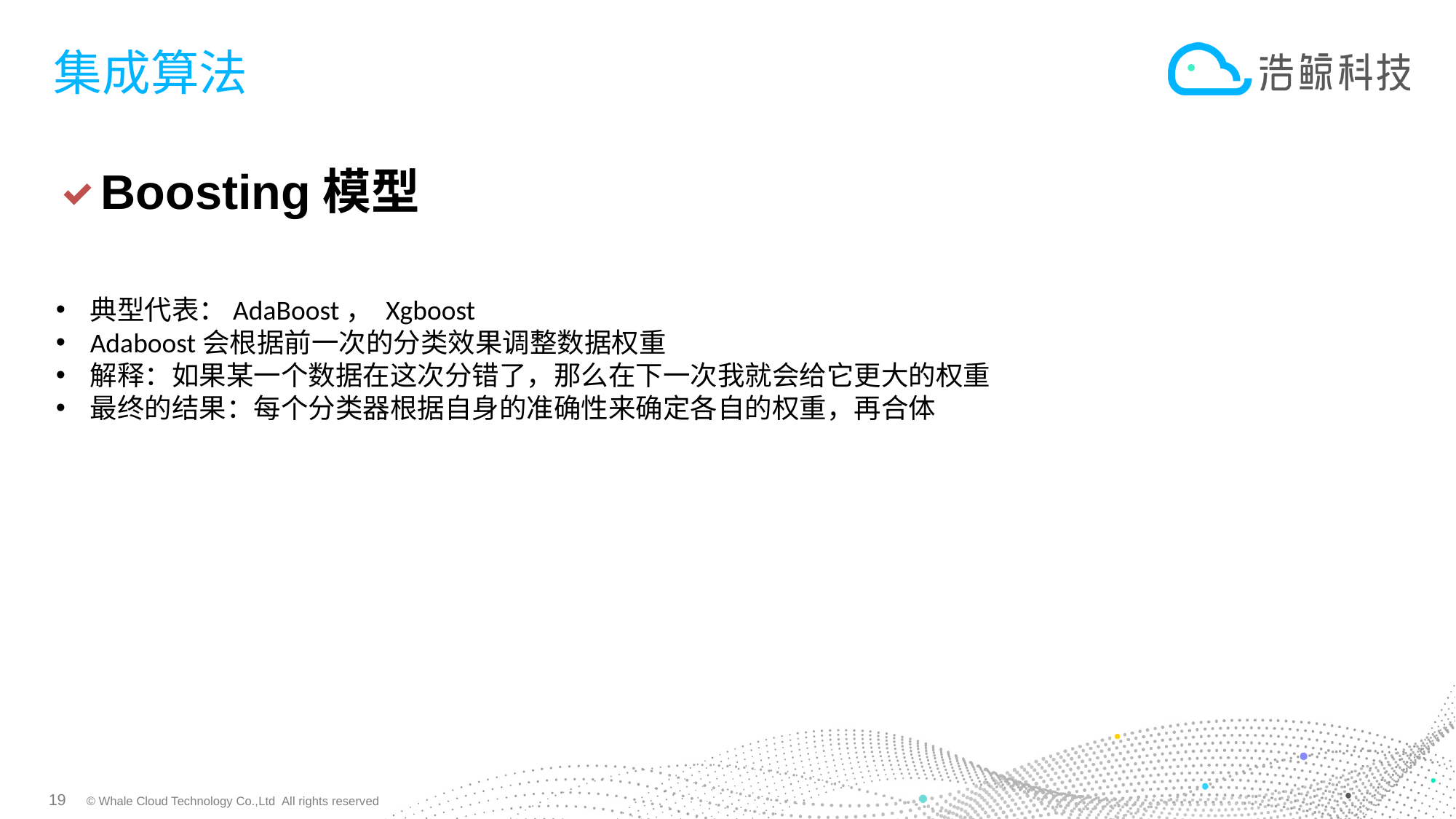

# 集成算法

Boosting模型

典型代表：AdaBoost， Xgboost
Adaboost会根据前一次的分类效果调整数据权重
解释：如果某一个数据在这次分错了，那么在下一次我就会给它更大的权重
最终的结果：每个分类器根据自身的准确性来确定各自的权重，再合体